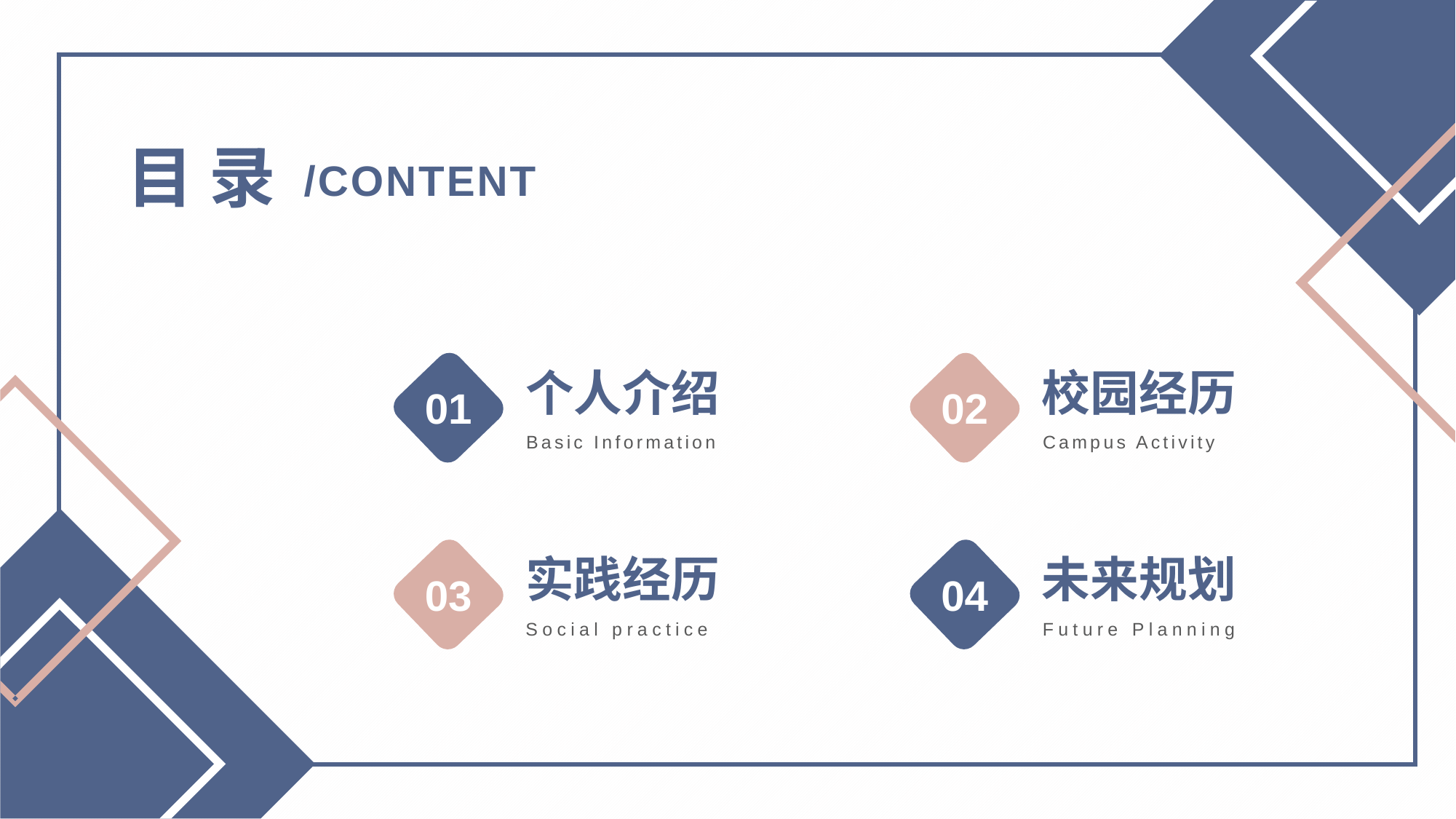

目 录
/CONTENT
个人介绍
Basic Information

01
校园经历
Campus Activity

02
实践经历
Social practice

03
未来规划
Future Planning

04